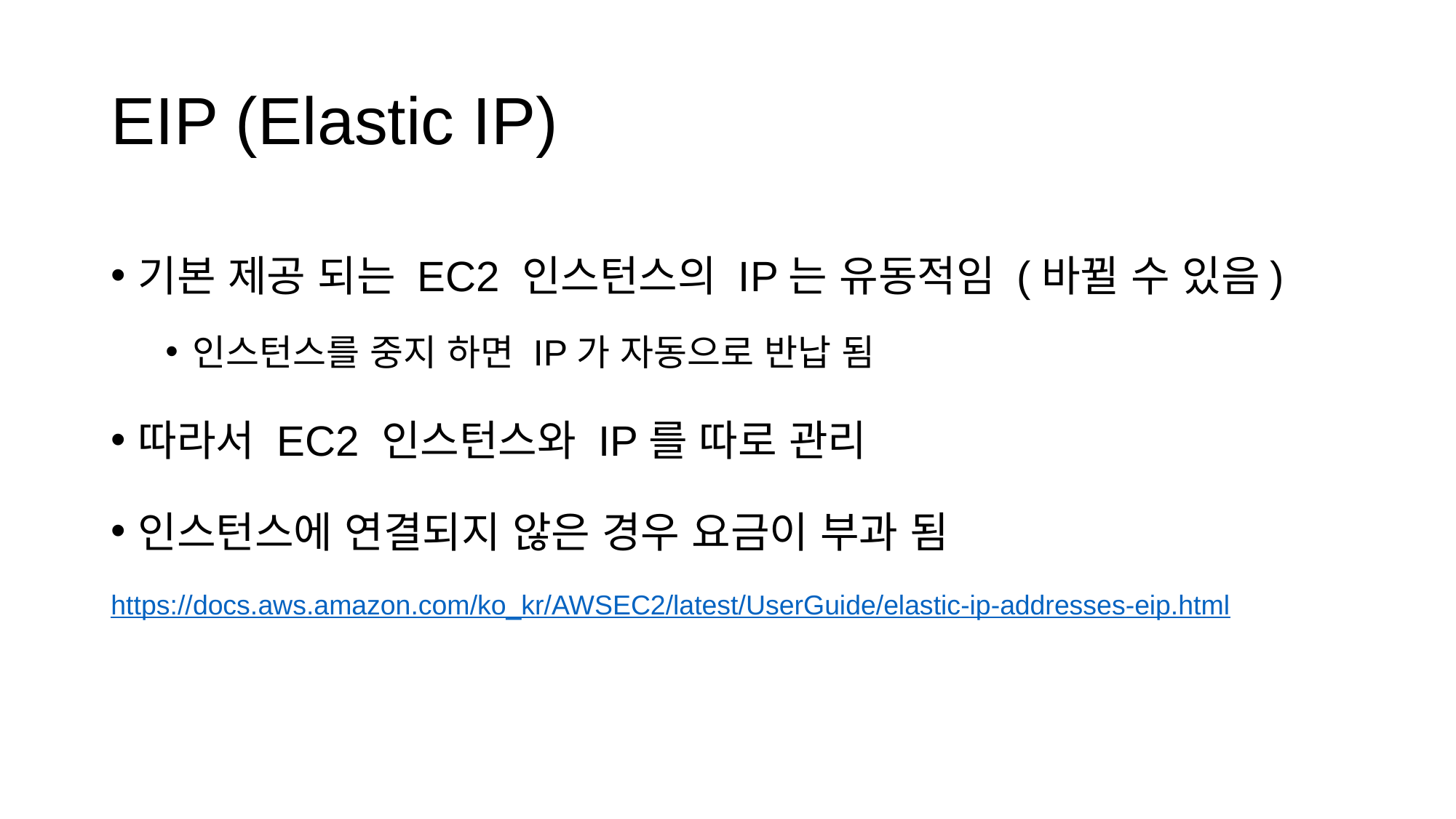

# EIP (Elastic IP)
기본 제공 되는 EC2 인스턴스의 IP는 유동적임 (바뀔 수 있음)
인스턴스를 중지 하면 IP가 자동으로 반납 됨
따라서 EC2 인스턴스와 IP를 따로 관리
인스턴스에 연결되지 않은 경우 요금이 부과 됨
https://docs.aws.amazon.com/ko_kr/AWSEC2/latest/UserGuide/elastic-ip-addresses-eip.html